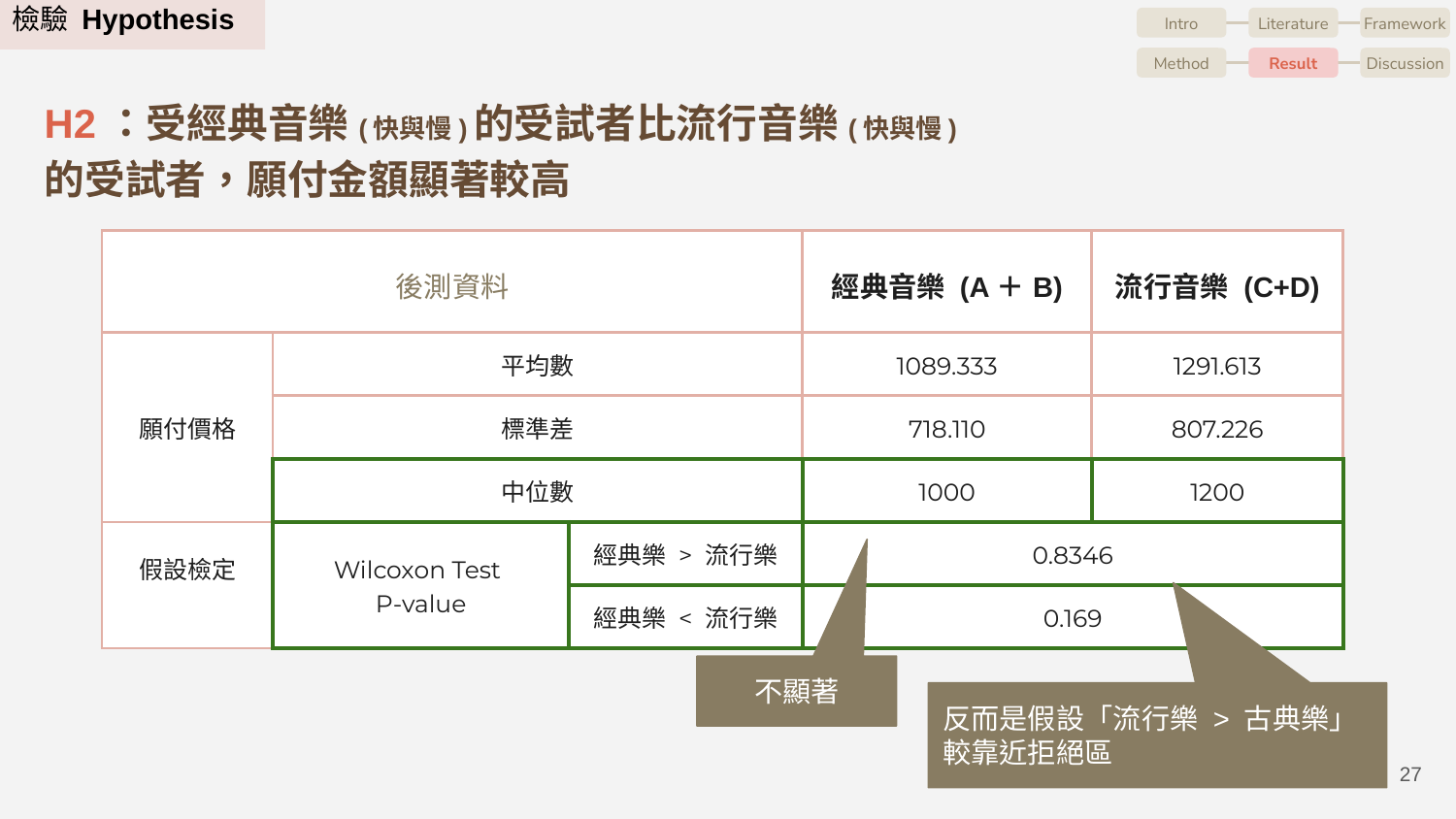

檢驗 Hypothesis
Intro
Literature
Framework
Method
Result
Discussion
# H2：受經典音樂(快與慢)的受試者比流行音樂(快與慢)的受試者，願付金額顯著較高
| 後測資料 |  |  | 經典音樂 (A＋B) | 流行音樂 (C+D) |
| --- | --- | --- | --- | --- |
| 願付價格 | 平均數 |  | 1089.333 | 1291.613 |
|  | 標準差 |  | 718.110 | 807.226 |
|  | 中位數 |  | 1000 | 1200 |
| 假設檢定 | Wilcoxon Test P-value | 經典樂 > 流行樂 | 0.8346 |  |
|  |  | 經典樂 < 流行樂 | 0.169 |  |
不顯著
反而是假設「流行樂 > 古典樂」較靠近拒絕區
27